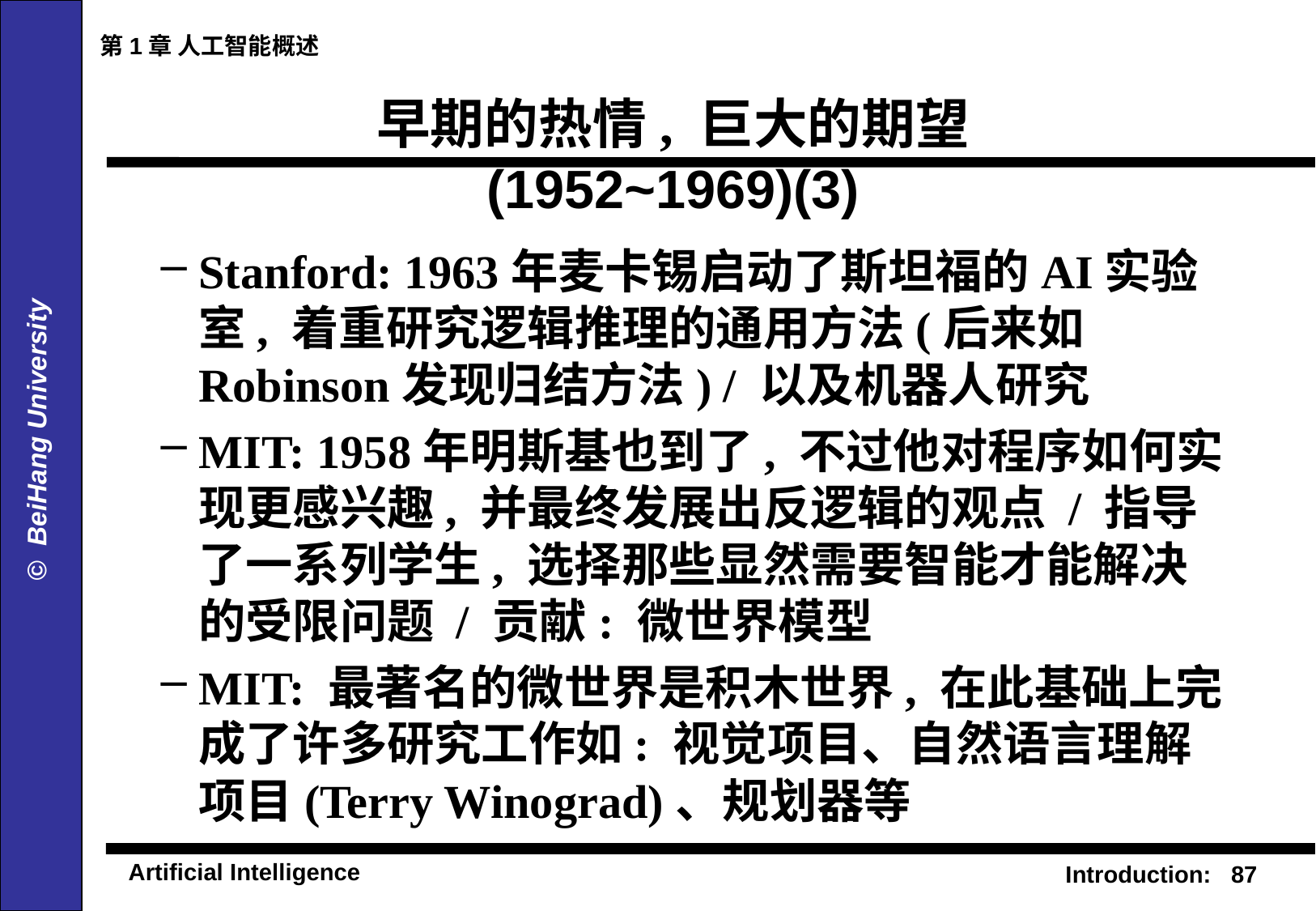

第1章 人工智能概述
# 早期的热情, 巨大的期望 (1952~1969)(3)
Stanford: 1963年麦卡锡启动了斯坦福的AI实验室, 着重研究逻辑推理的通用方法(后来如Robinson发现归结方法) / 以及机器人研究
MIT: 1958年明斯基也到了, 不过他对程序如何实现更感兴趣, 并最终发展出反逻辑的观点 / 指导了一系列学生, 选择那些显然需要智能才能解决的受限问题 / 贡献: 微世界模型
MIT: 最著名的微世界是积木世界, 在此基础上完成了许多研究工作如: 视觉项目、自然语言理解项目(Terry Winograd)、规划器等